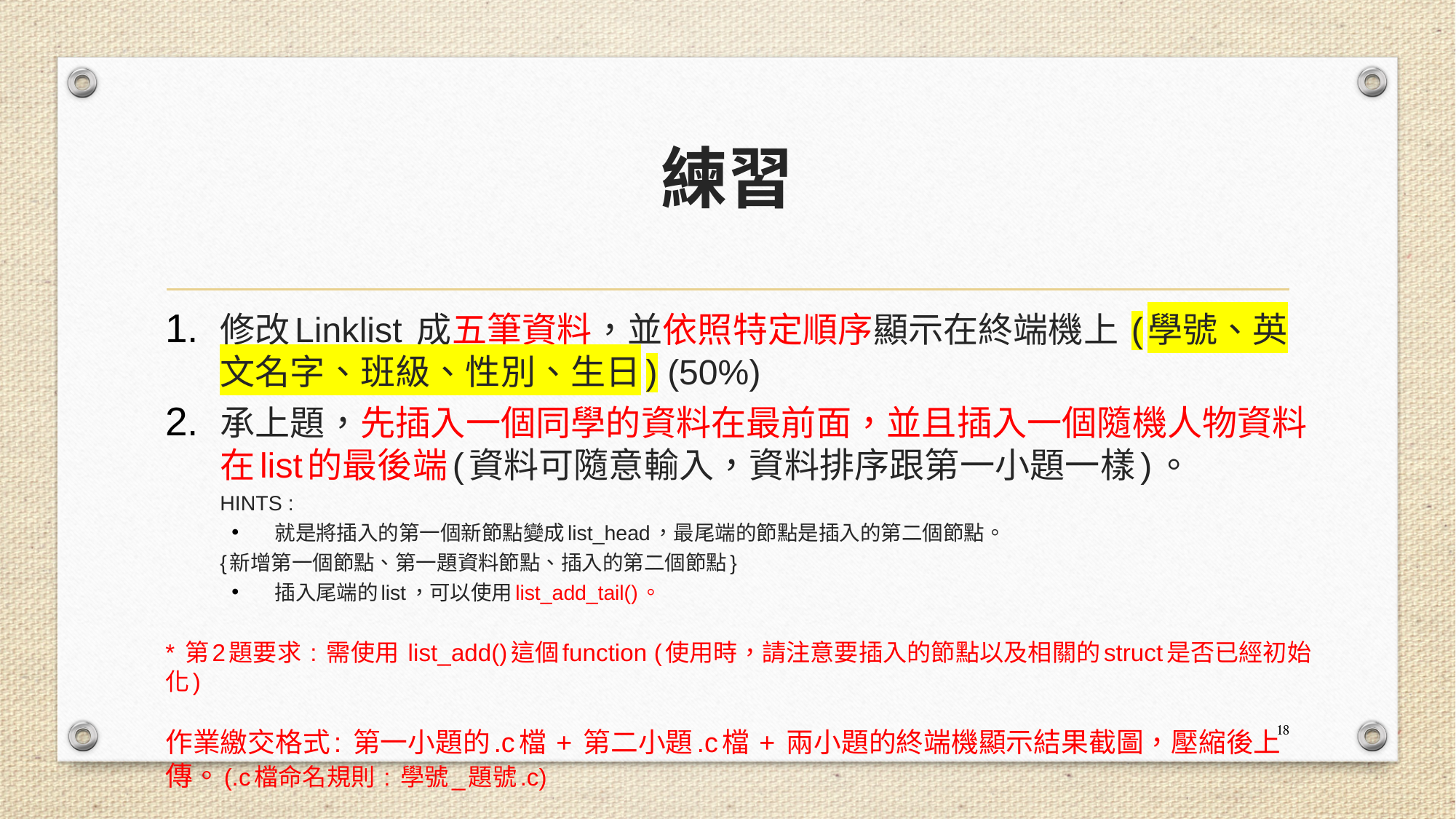

# 練習
修改Linklist 成五筆資料，並依照特定順序顯示在終端機上 (學號、英文名字、班級、性別、生日) (50%)
承上題，先插入一個同學的資料在最前面，並且插入一個隨機人物資料在list的最後端(資料可隨意輸入，資料排序跟第一小題一樣)。
HINTS :
就是將插入的第一個新節點變成list_head，最尾端的節點是插入的第二個節點。
	{新增第一個節點、第一題資料節點、插入的第二個節點}
插入尾端的list，可以使用list_add_tail()。

* 第2題要求 : 需使用 list_add()這個function (使用時，請注意要插入的節點以及相關的struct是否已經初始化)

作業繳交格式: 第一小題的.c檔 + 第二小題.c檔 + 兩小題的終端機顯示結果截圖，壓縮後上傳。(.c檔命名規則 : 學號_題號.c)

18